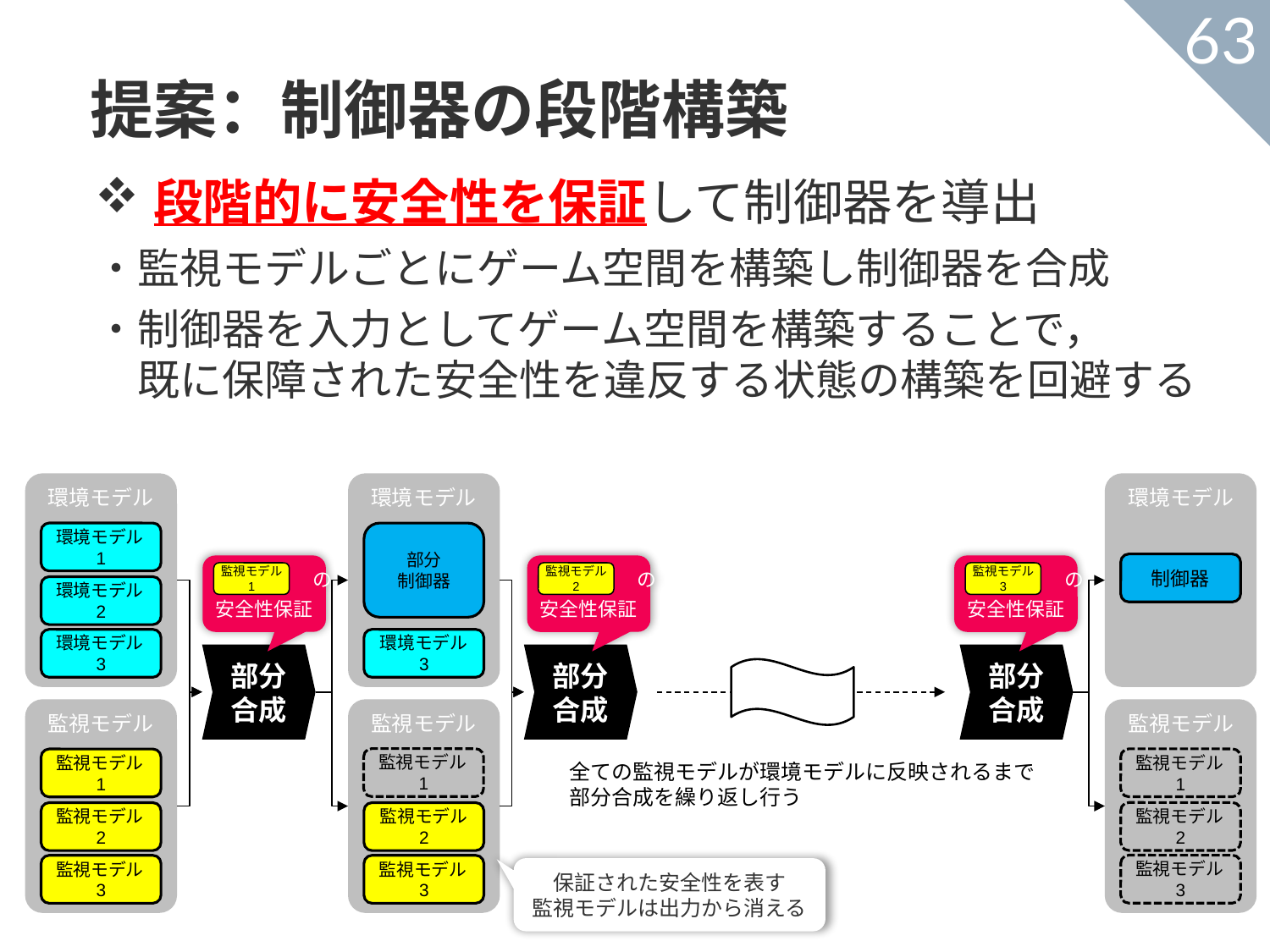

提案：制御器の段階構築
63

段階的に安全性を保証して制御器を導出
・監視モデルごとにゲーム空間を構築し制御器を合成
・制御器を入力としてゲーム空間を構築することで，
　既に保障された安全性を違反する状態の構築を回避する
環境モデル
環境モデル
環境モデル
環境モデル1
部分
制御器
制御器
　　　　　　の

安全性保証
監視モデル
1
　　　　　　の

安全性保証
監視モデル
2
　　　　　　の

安全性保証
監視モデル
3
環境モデル2
環境モデル3
環境モデル
3
部分
合成
部分
合成
部分
合成

監視モデル
監視モデル
監視モデル
監視モデル1
監視モデル1
監視モデル1
全ての監視モデルが環境モデルに反映されるまで部分合成を繰り返し行う
監視モデル2
監視モデル2
監視モデル
2
監視モデル3
監視モデル3
監視モデル3
保証された安全性を表す
監視モデルは出力から消える